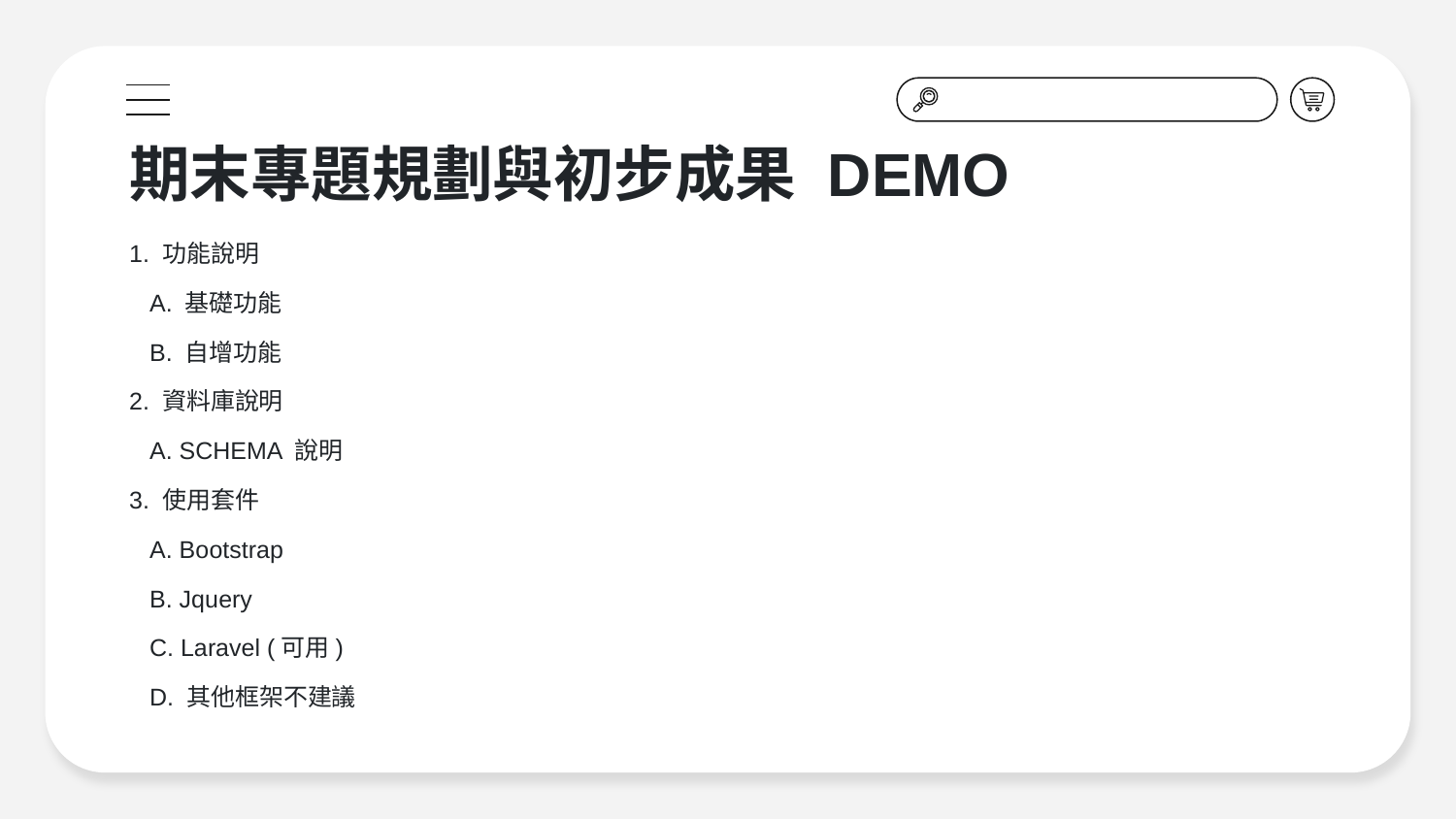

# 期末專題規劃與初步成果 DEMO
1. 功能說明
   A. 基礎功能
   B. 自增功能
2. 資料庫說明
   A. SCHEMA 說明
3. 使用套件
   A. Bootstrap
   B. Jquery
   C. Laravel (可用)
   D. 其他框架不建議